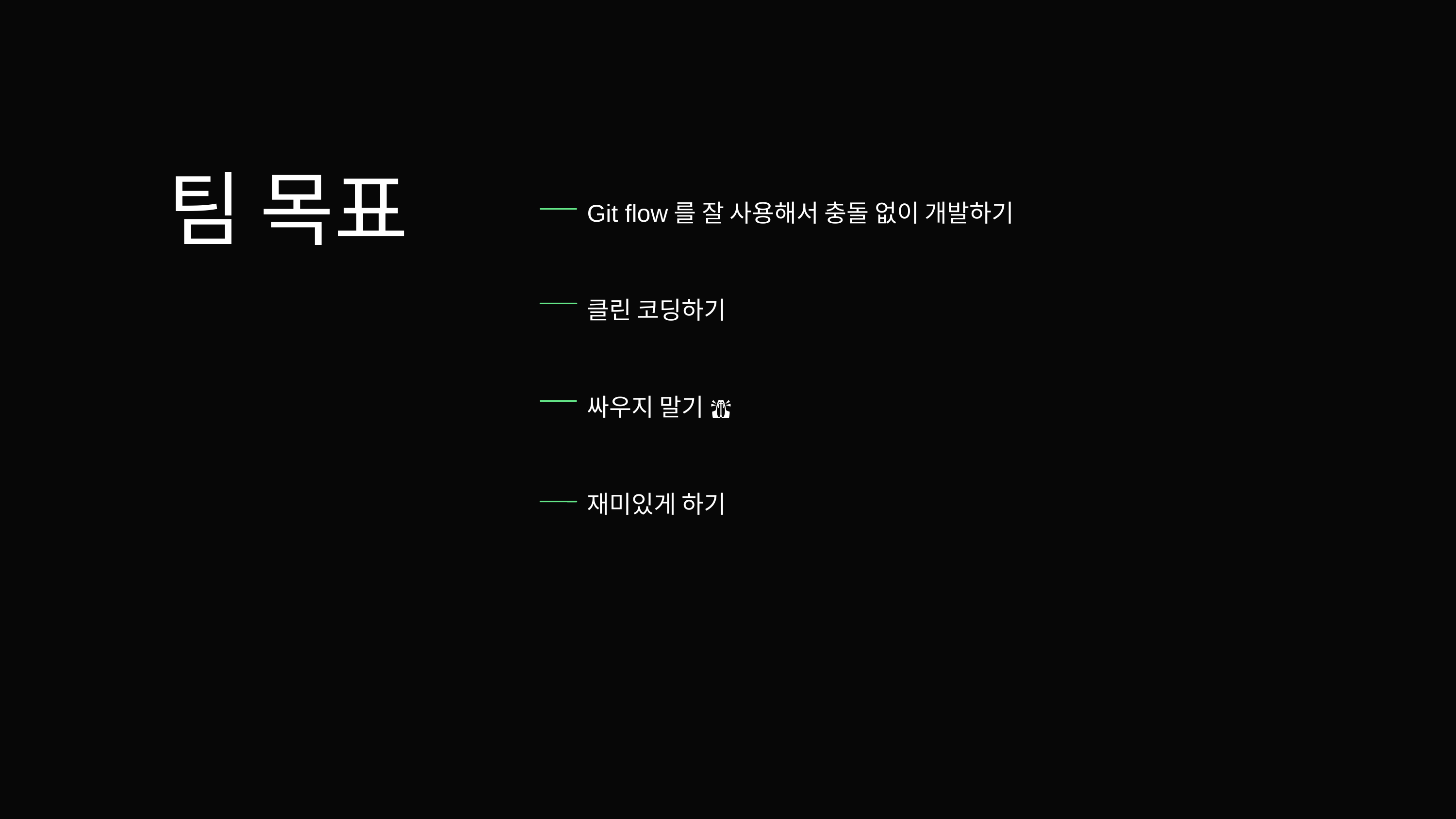

팀 목표​
Git flow를 잘 사용해서 충돌 없이 개발하기

클린 코딩하기

싸우지 말기 🙏

재미있게 하기